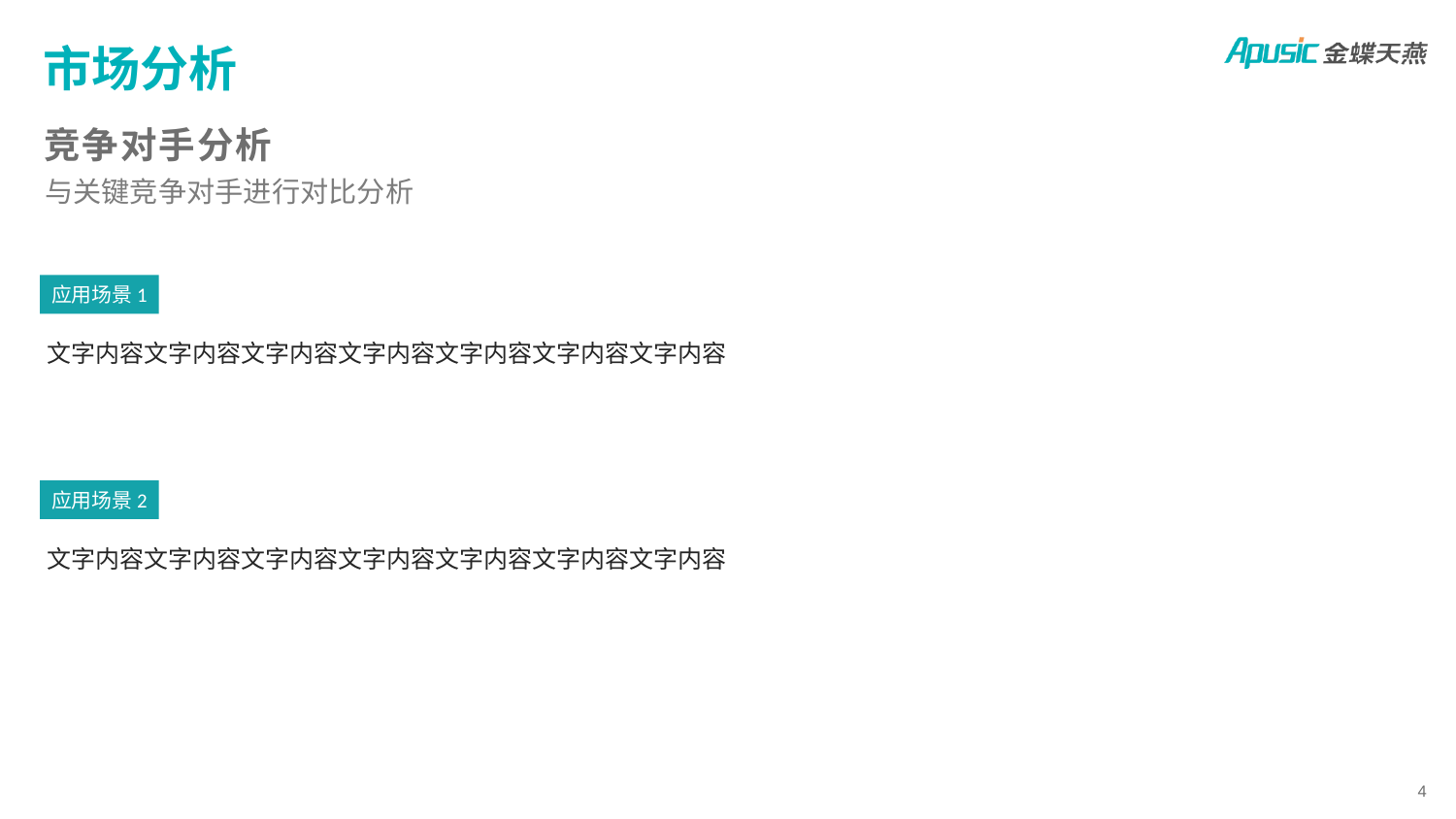

# 市场分析
竞争对手分析
与关键竞争对手进行对比分析
应用场景1
文字内容文字内容文字内容文字内容文字内容文字内容文字内容
应用场景2
文字内容文字内容文字内容文字内容文字内容文字内容文字内容